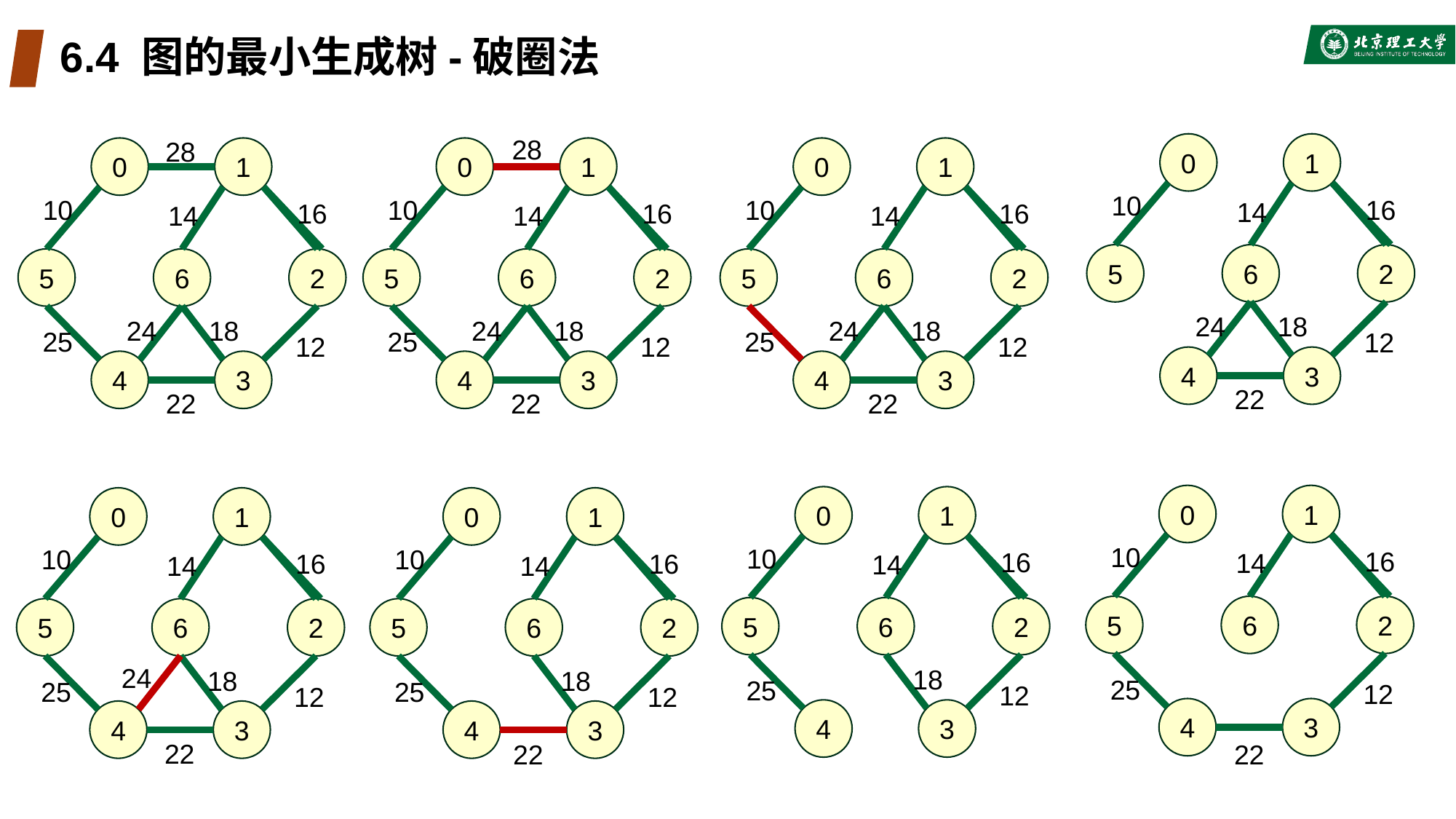

# 6.4 图的最小生成树-破圈法
28
0
1
10
16
14
2
5
6
24
18
25
12
3
4
22
28
0
1
10
16
14
2
5
6
24
18
25
12
3
4
22
0
1
10
16
14
2
5
6
24
18
12
3
4
22
0
1
10
16
14
2
5
6
24
18
25
12
3
4
22
0
1
10
16
14
2
5
6
25
12
3
4
22
0
1
10
16
14
2
5
6
18
25
12
3
4
0
1
10
16
14
2
5
6
24
18
25
12
3
4
22
0
1
10
16
14
2
5
6
18
25
12
3
4
22